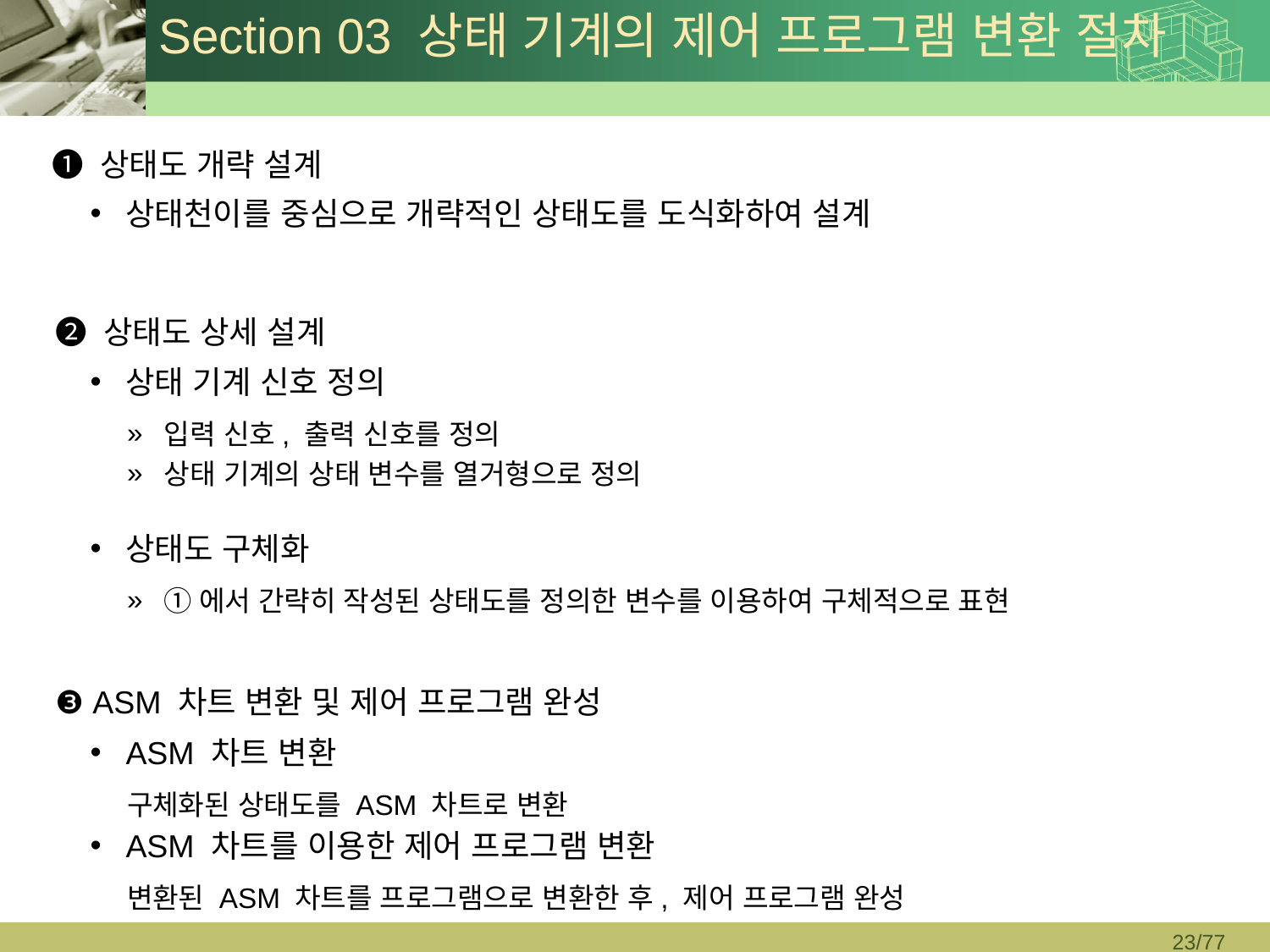

# Section 03 상태 기계의 제어 프로그램 변환 절차
❶ 상태도 개략 설계
상태천이를 중심으로 개략적인 상태도를 도식화하여 설계

❷ 상태도 상세 설계
상태 기계 신호 정의
입력 신호, 출력 신호를 정의
상태 기계의 상태 변수를 열거형으로 정의
상태도 구체화
①에서 간략히 작성된 상태도를 정의한 변수를 이용하여 구체적으로 표현

❸ ASM 차트 변환 및 제어 프로그램 완성
ASM 차트 변환
구체화된 상태도를 ASM 차트로 변환
ASM 차트를 이용한 제어 프로그램 변환
변환된 ASM 차트를 프로그램으로 변환한 후, 제어 프로그램 완성